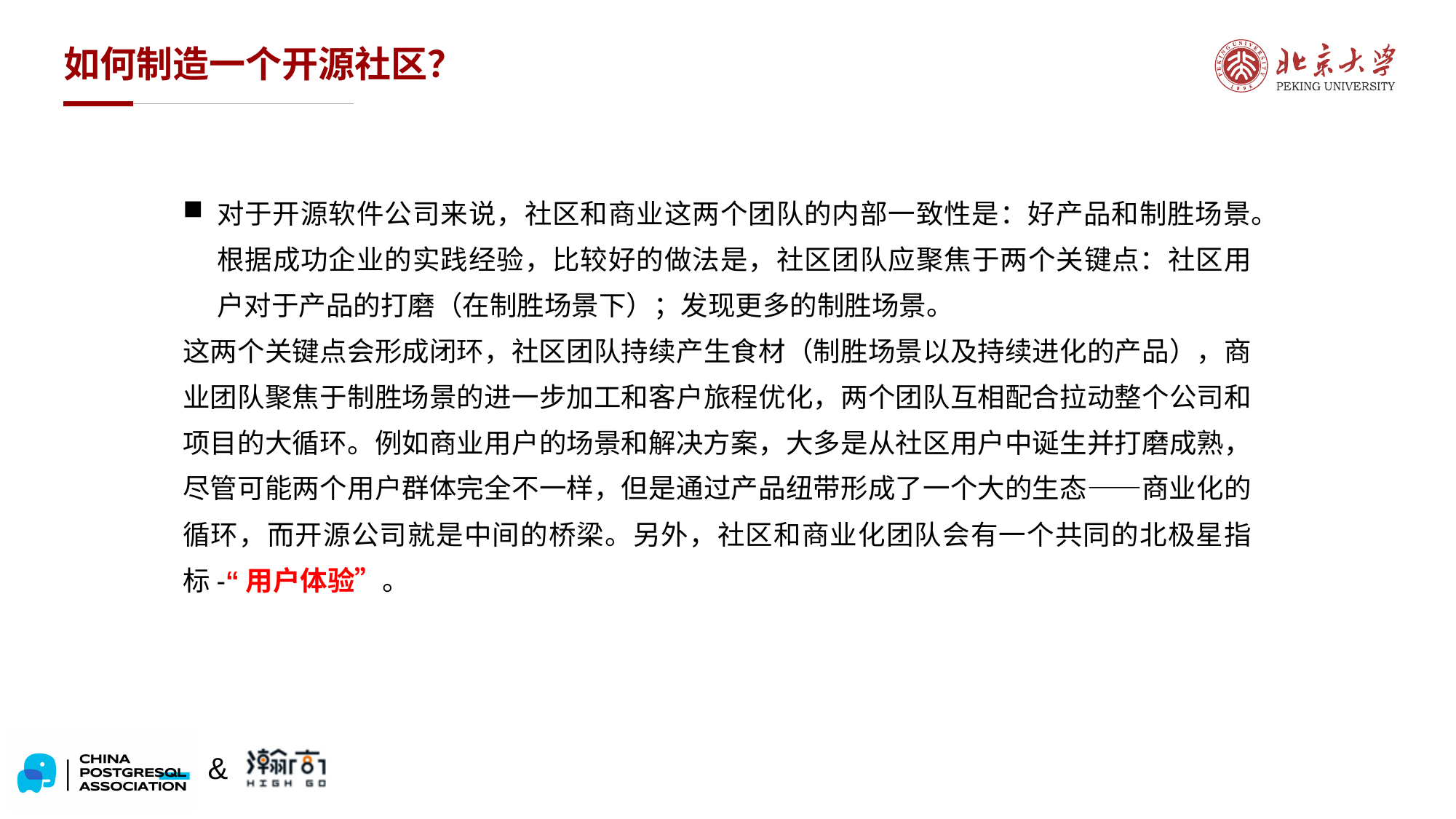

# 如何制造一个开源社区？
对于开源软件公司来说，社区和商业这两个团队的内部一致性是：好产品和制胜场景。根据成功企业的实践经验，比较好的做法是，社区团队应聚焦于两个关键点：社区用户对于产品的打磨（在制胜场景下）；发现更多的制胜场景。
这两个关键点会形成闭环，社区团队持续产生食材（制胜场景以及持续进化的产品），商业团队聚焦于制胜场景的进一步加工和客户旅程优化，两个团队互相配合拉动整个公司和项目的大循环。例如商业用户的场景和解决方案，大多是从社区用户中诞生并打磨成熟，尽管可能两个用户群体完全不一样，但是通过产品纽带形成了一个大的生态——商业化的循环，而开源公司就是中间的桥梁。另外，社区和商业化团队会有一个共同的北极星指标-“用户体验”。